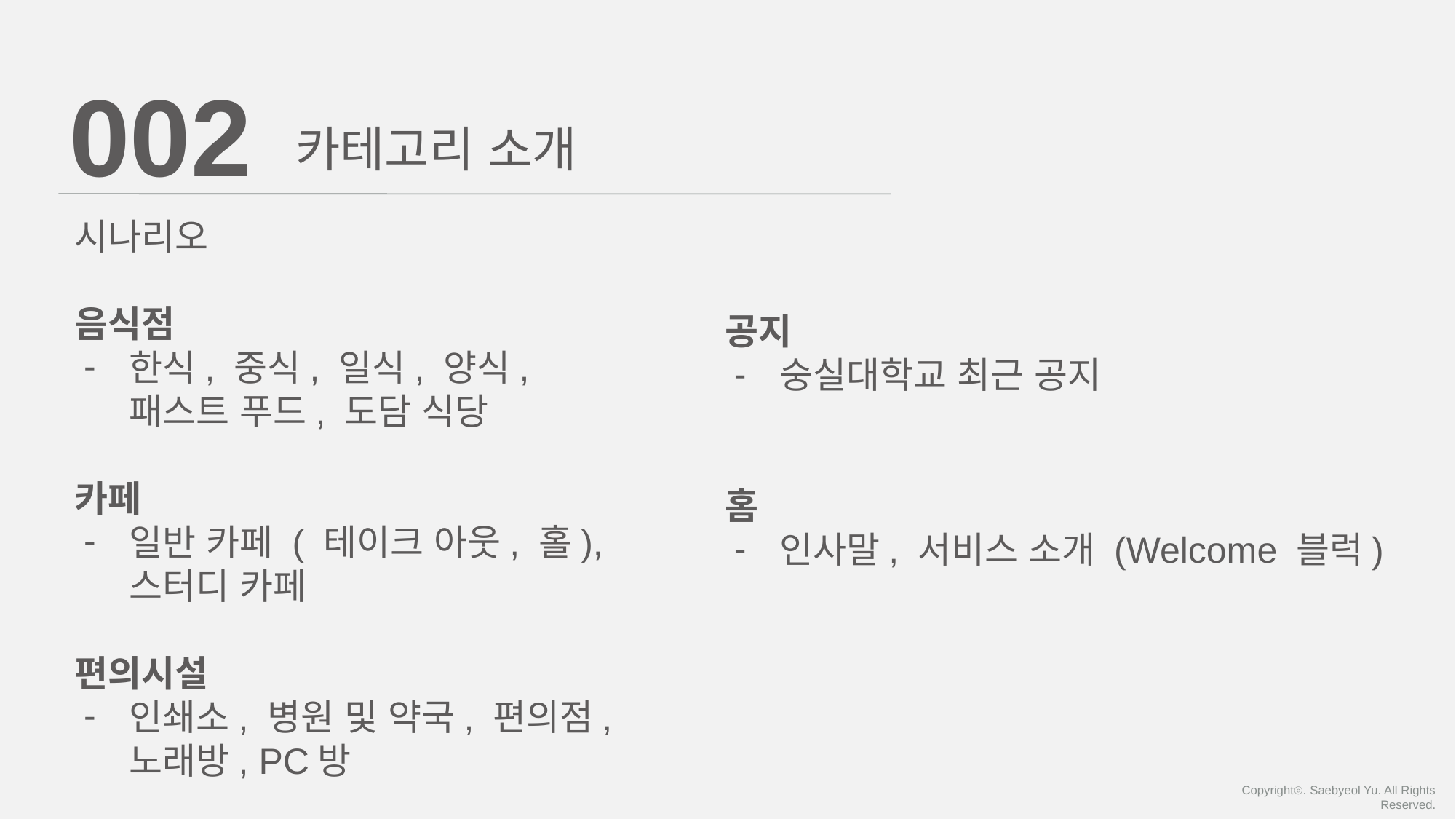

002
카테고리 소개
시나리오

음식점
한식, 중식, 일식, 양식, 패스트 푸드, 도담 식당

카페
일반 카페 ( 테이크 아웃, 홀), 스터디 카페

편의시설
인쇄소, 병원 및 약국, 편의점, 노래방, PC방

공지
숭실대학교 최근 공지

홈
인사말, 서비스 소개 (Welcome 블럭)